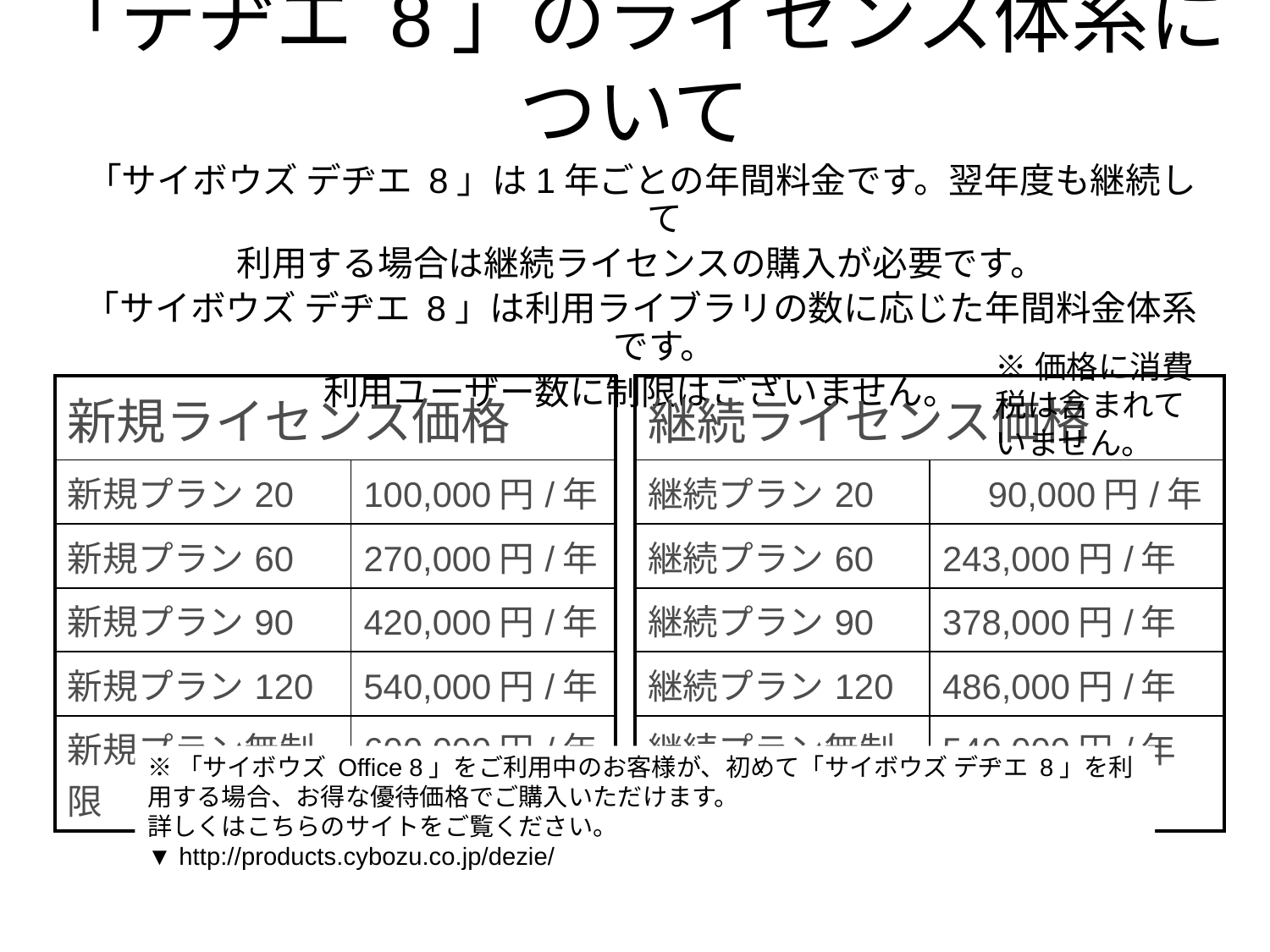

# 「デヂエ 8」のライセンス体系について
「サイボウズ デヂエ 8」は1年ごとの年間料金です。翌年度も継続して
利用する場合は継続ライセンスの購入が必要です。
「サイボウズ デヂエ 8」は利用ライブラリの数に応じた年間料金体系です。
利用ユーザー数に制限はございません。
※価格に消費税は含まれていません。
| 新規ライセンス価格 |  |
| --- | --- |
| 新規プラン20 | 100,000円/年 |
| 新規プラン60 | 270,000円/年 |
| 新規プラン90 | 420,000円/年 |
| 新規プラン120 | 540,000円/年 |
| 新規プラン無制限 | 600,000円/年 |
| 継続ライセンス価格 |  |
| --- | --- |
| 継続プラン20 | 90,000円/年 |
| 継続プラン60 | 243,000円/年 |
| 継続プラン90 | 378,000円/年 |
| 継続プラン120 | 486,000円/年 |
| 継続プラン無制限 | 540,000円/年 |
※「サイボウズ Office 8」をご利用中のお客様が、初めて「サイボウズ デヂエ 8」を利用する場合、お得な優待価格でご購入いただけます。
詳しくはこちらのサイトをご覧ください。
▼ http://products.cybozu.co.jp/dezie/